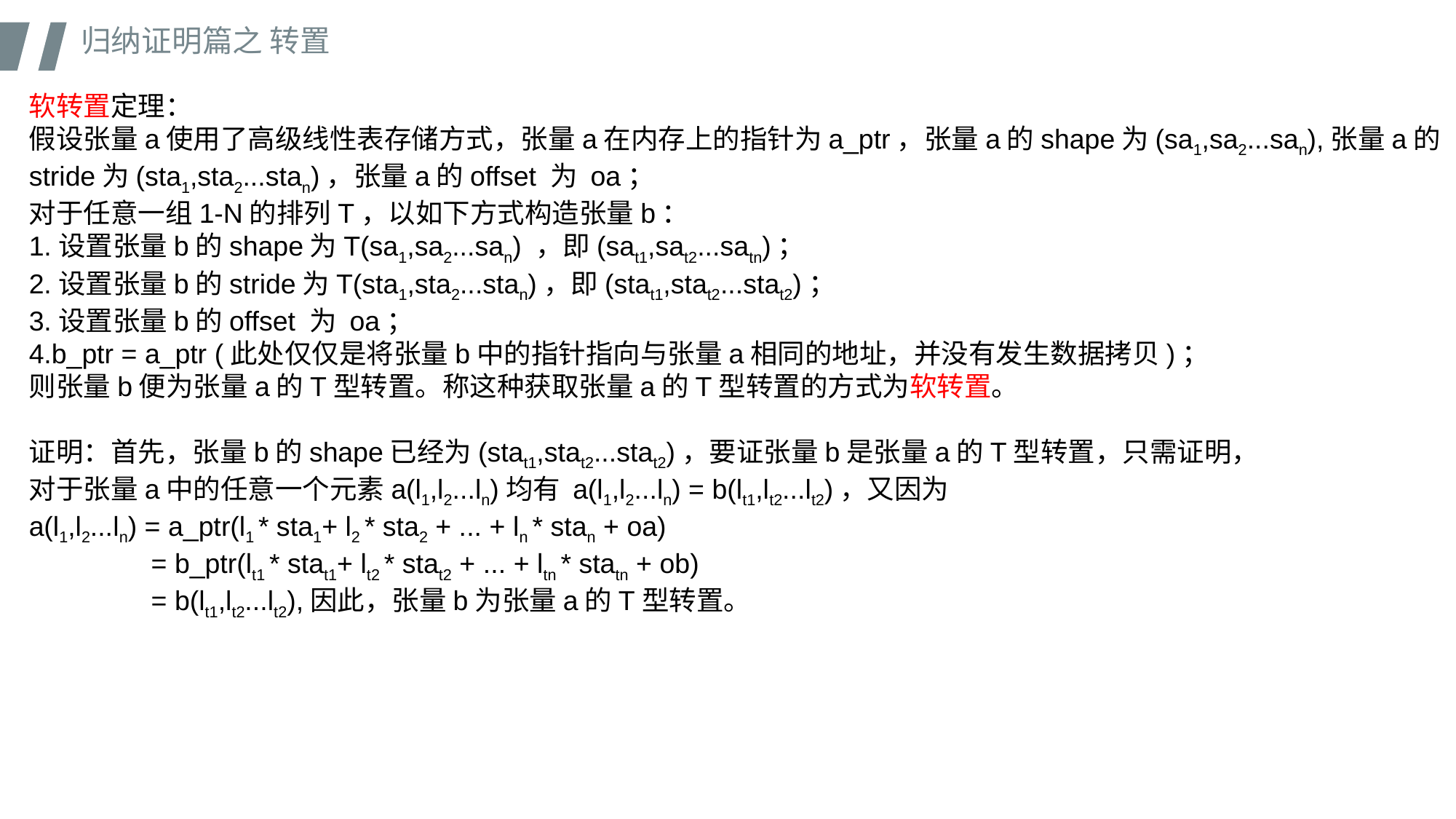

归纳证明篇之 转置

软转置定理：
假设张量a使用了高级线性表存储方式，张量a在内存上的指针为a_ptr，张量a的shape为(sa1,sa2...san),张量a的stride为(sta1,sta2...stan)，张量a的offset 为 oa；
对于任意一组1-N的排列T，以如下方式构造张量b：
1.设置张量b的shape为T(sa1,sa2...san) ，即(sat1,sat2...satn)；
2.设置张量b的stride为T(sta1,sta2...stan)，即(stat1,stat2...stat2)；
3.设置张量b的offset 为 oa；
4.b_ptr = a_ptr (此处仅仅是将张量b中的指针指向与张量a相同的地址，并没有发生数据拷贝)；
则张量b便为张量a的T型转置。称这种获取张量a的T型转置的方式为软转置。

证明：首先，张量b的shape已经为(stat1,stat2...stat2)，要证张量b是张量a的T型转置，只需证明，
对于张量a中的任意一个元素a(l1,l2...ln)均有 a(l1,l2...ln) = b(lt1,lt2...lt2)，又因为
a(l1,l2...ln) = a_ptr(l1 * sta1+ l2 * sta2 + ... + ln * stan + oa)
                = b_ptr(lt1 * stat1+ lt2 * stat2 + ... + ltn * statn + ob)
                = b(lt1,lt2...lt2),因此，张量b为张量a的T型转置。